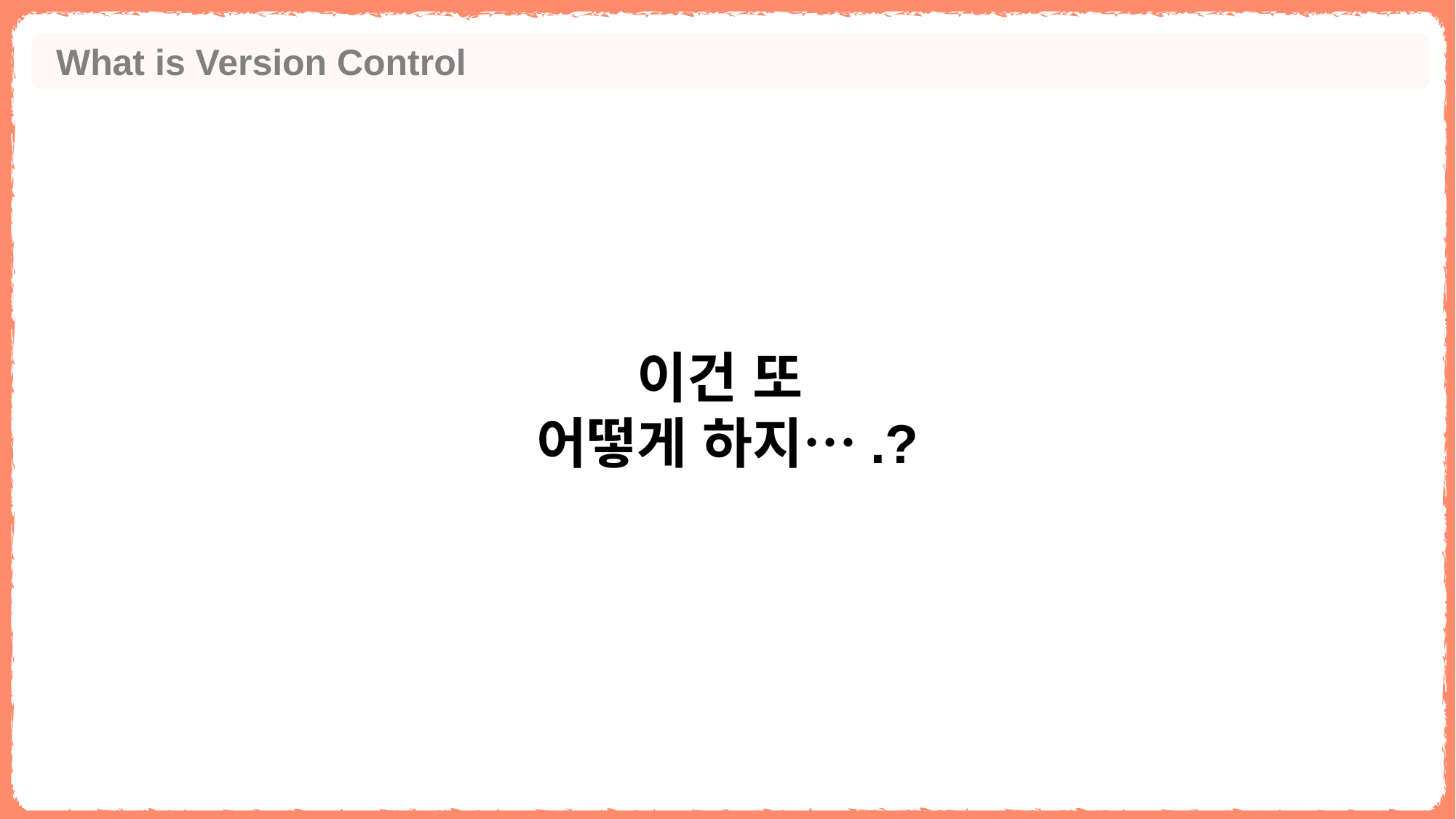

What is Version Control
이건 또
어떻게 하지….?